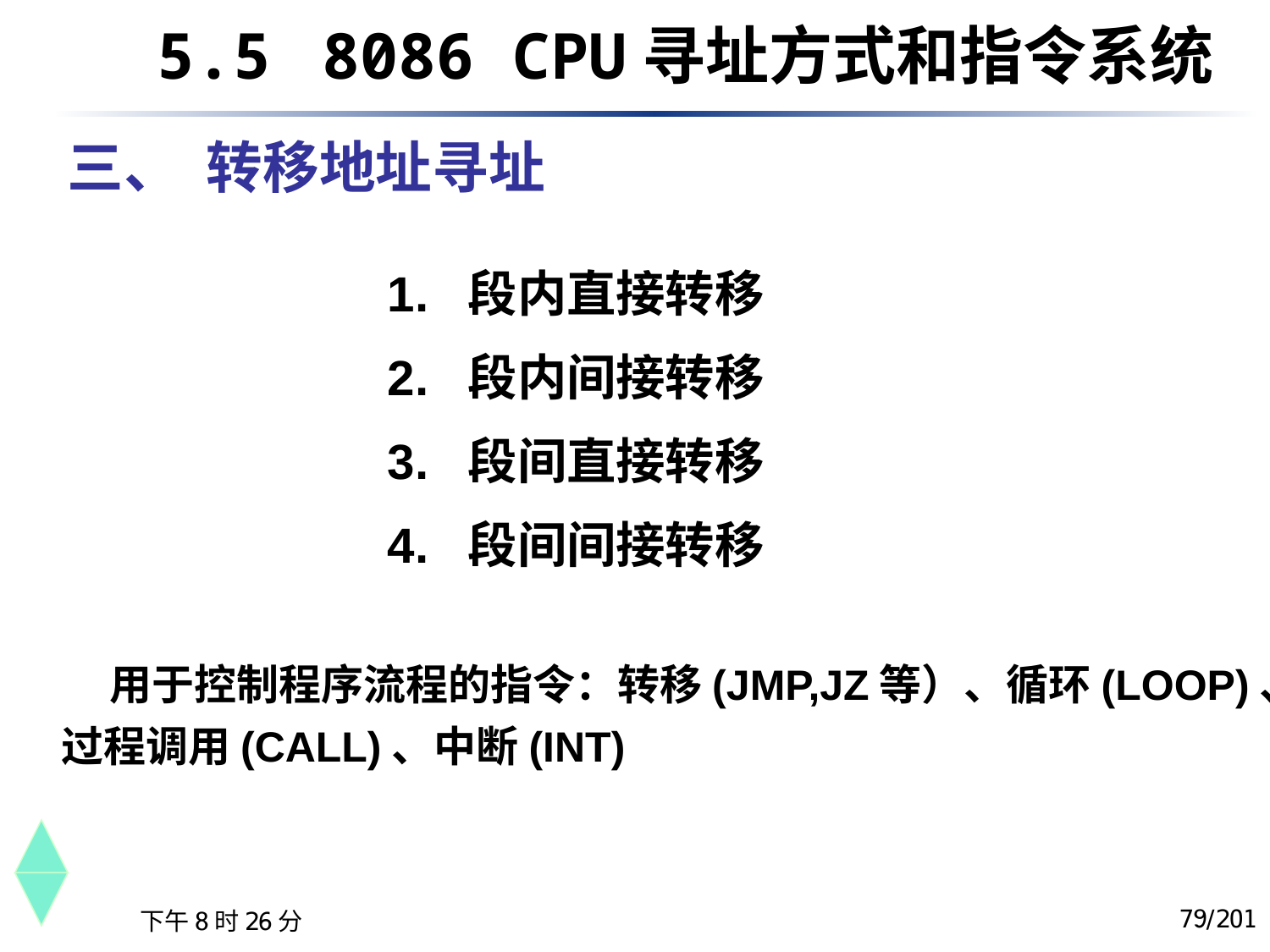

5.5	 8086 CPU寻址方式和指令系统
# 三、  转移地址寻址
        1.  段内直接转移
        2.  段内间接转移
        3.  段间直接转移
        4.  段间间接转移
    用于控制程序流程的指令：转移(JMP,JZ等）、循环(LOOP)、
过程调用(CALL)、中断(INT)
79/201
下午8时26分